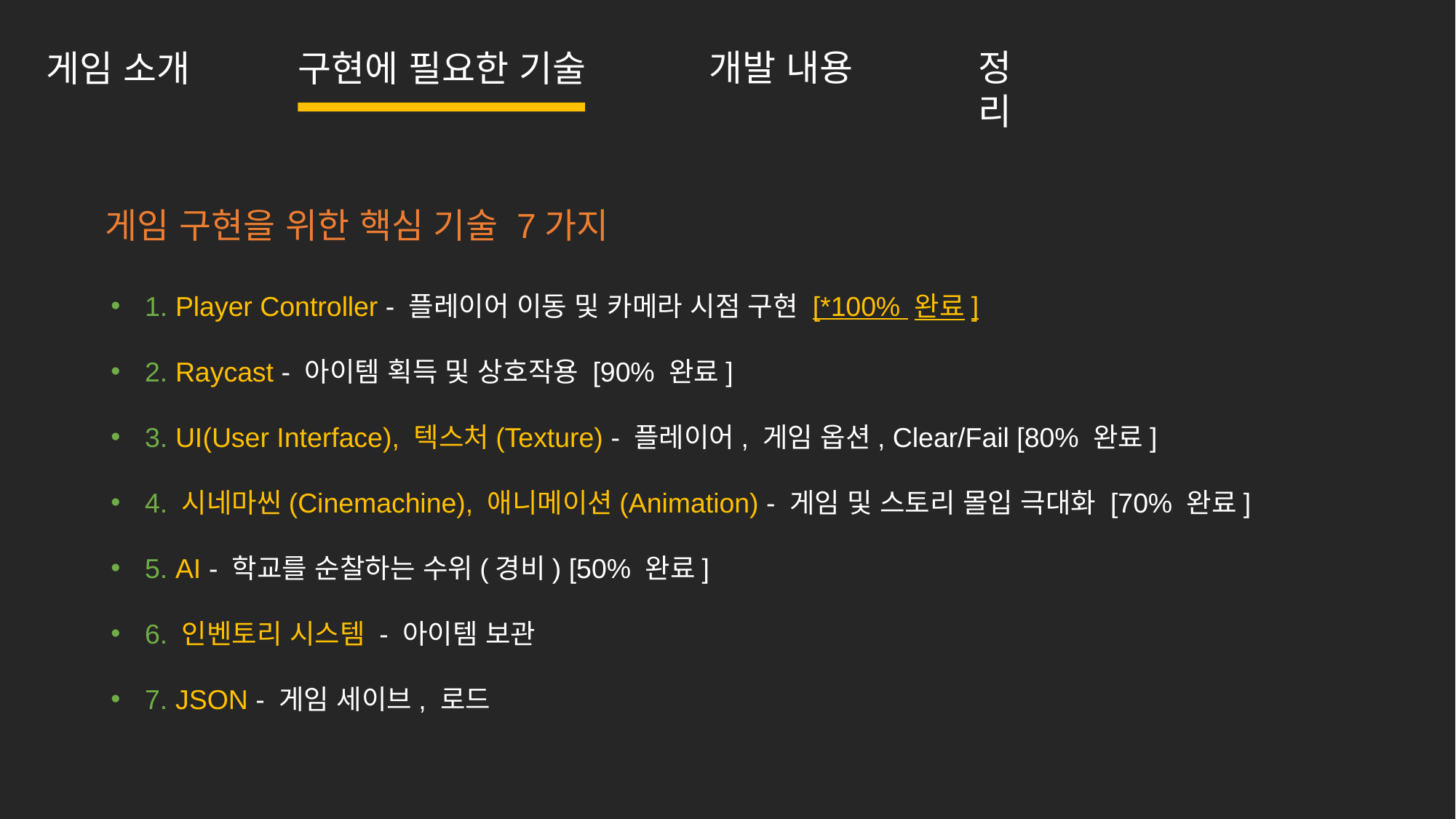

개발 내용
정리
구현에 필요한 기술
게임 소개

게임 구현을 위한 핵심 기술 7가지
1. Player Controller - 플레이어 이동 및 카메라 시점 구현 [*100% 완료]
2. Raycast - 아이템 획득 및 상호작용 [90% 완료]
3. UI(User Interface), 텍스처(Texture) - 플레이어, 게임 옵션, Clear/Fail [80% 완료]
4. 시네마씬(Cinemachine), 애니메이션(Animation) - 게임 및 스토리 몰입 극대화 [70% 완료]
5. AI - 학교를 순찰하는 수위(경비) [50% 완료]
6. 인벤토리 시스템 - 아이템 보관
7. JSON - 게임 세이브, 로드